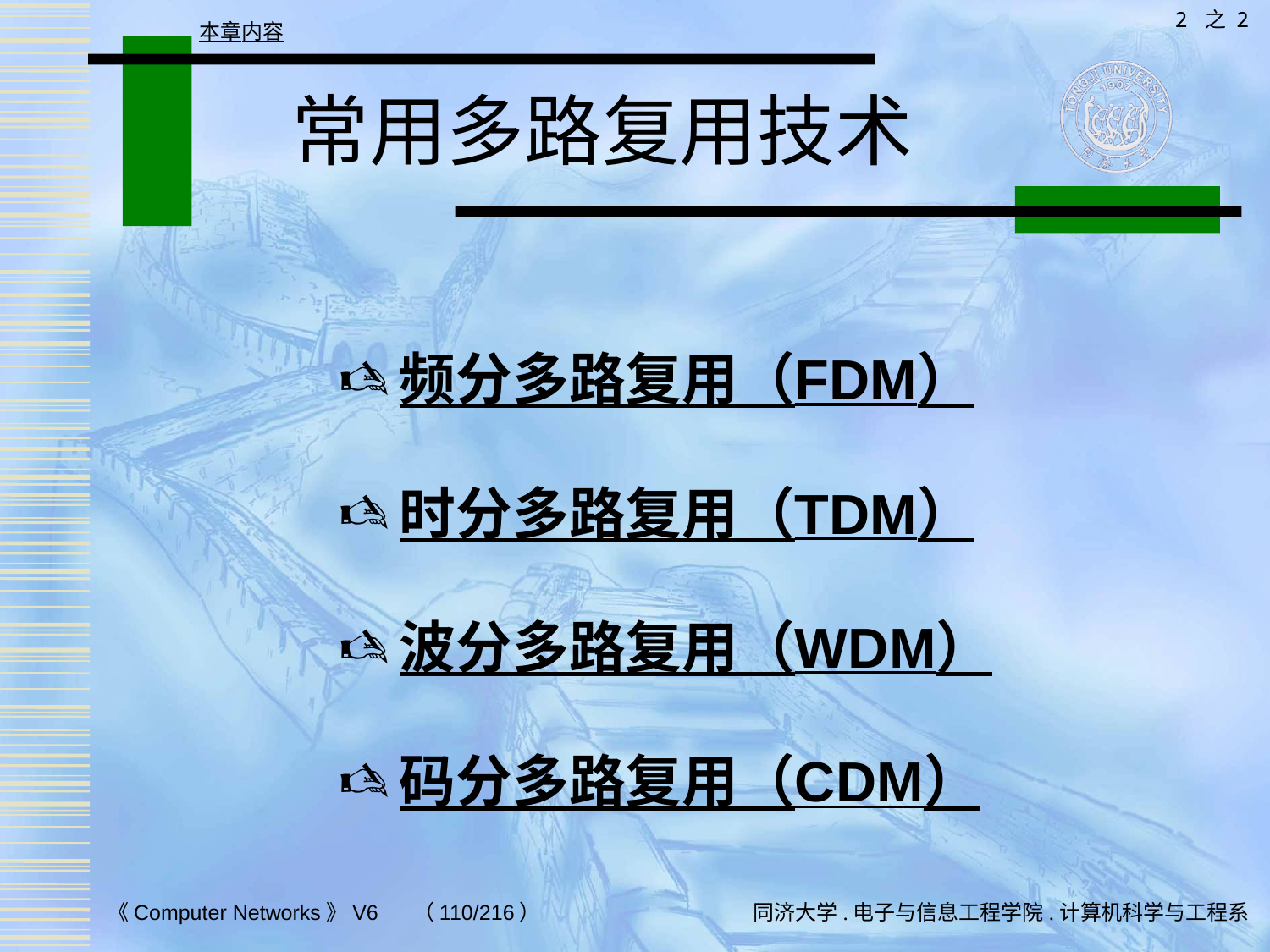

2 之 2
本章内容
# 常用多路复用技术
频分多路复用（FDM）
时分多路复用（TDM）
波分多路复用（WDM）
码分多路复用（CDM）